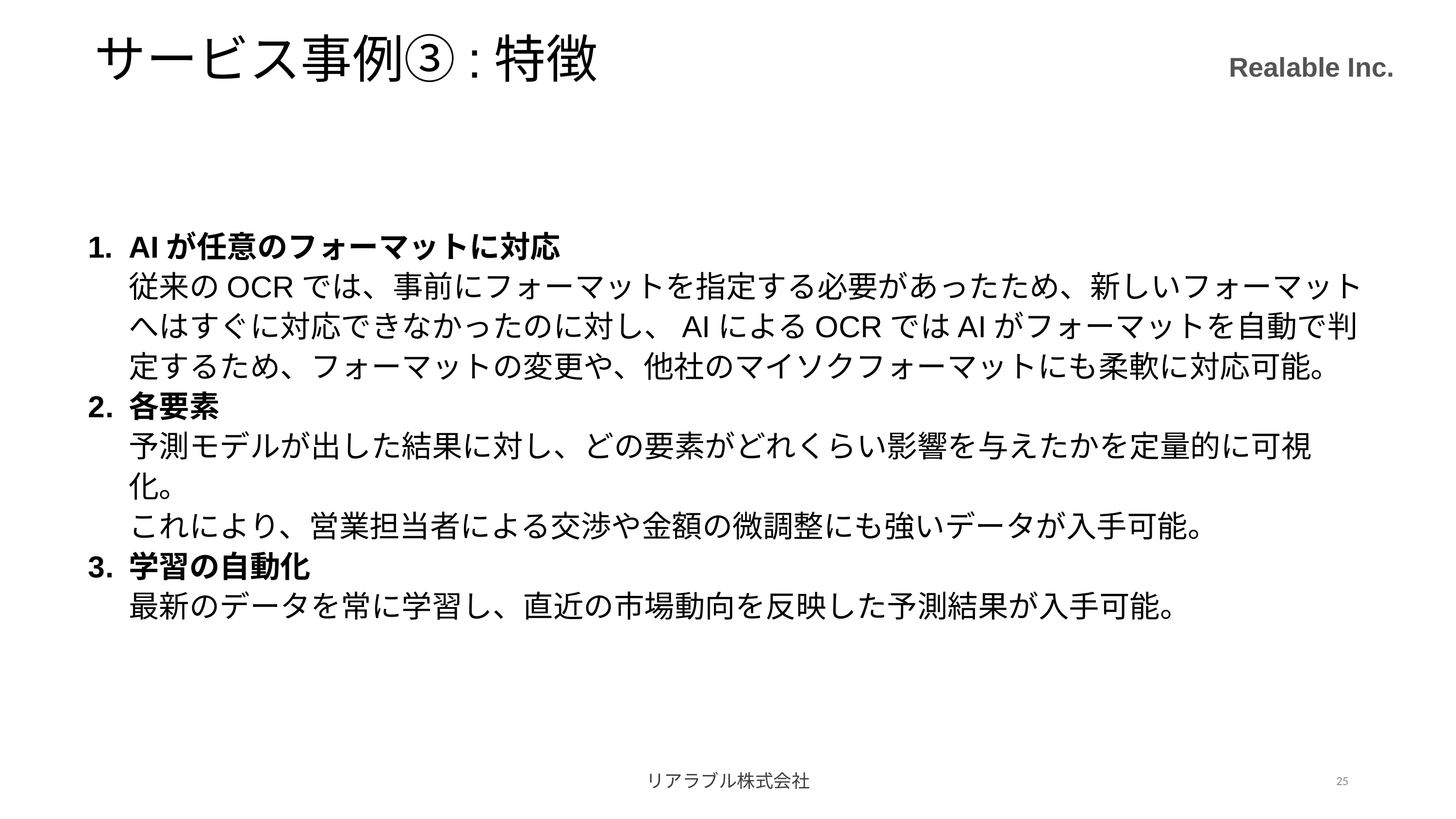

サービス事例③:特徴
AIが任意のフォーマットに対応
従来のOCRでは、事前にフォーマットを指定する必要があったため、新しいフォーマットへはすぐに対応できなかったのに対し、AIによるOCRではAIがフォーマットを自動で判定するため、フォーマットの変更や、他社のマイソクフォーマットにも柔軟に対応可能。
各要素
予測モデルが出した結果に対し、どの要素がどれくらい影響を与えたかを定量的に可視化。
これにより、営業担当者による交渉や金額の微調整にも強いデータが入手可能。
学習の自動化
最新のデータを常に学習し、直近の市場動向を反映した予測結果が入手可能。

リアラブル株式会社
25